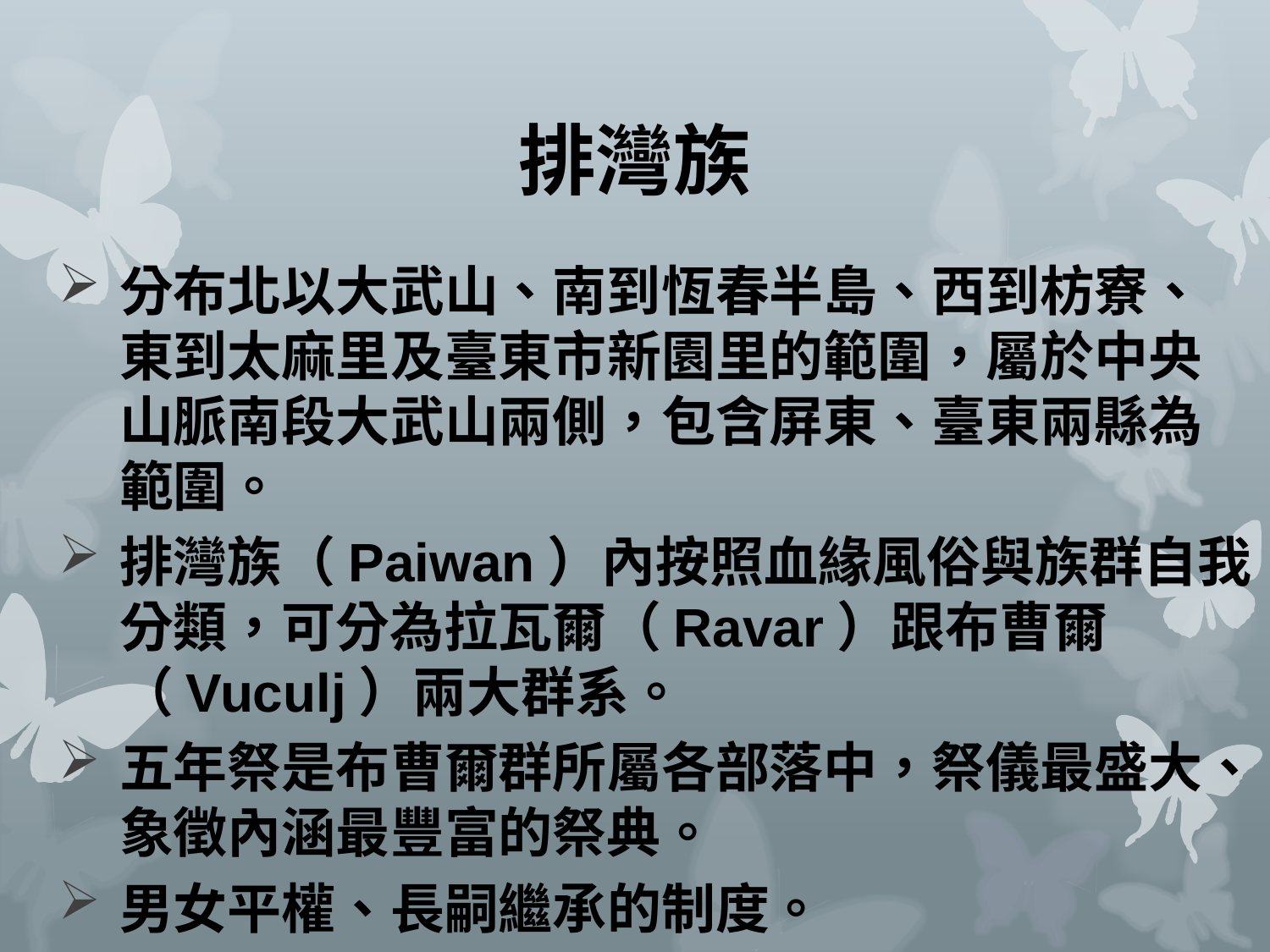

# 排灣族
分布北以大武山、南到恆春半島、西到枋寮、東到太麻里及臺東市新園里的範圍，屬於中央山脈南段大武山兩側，包含屏東、臺東兩縣為範圍。
排灣族（Paiwan）內按照血緣風俗與族群自我分類，可分為拉瓦爾（Ravar）跟布曹爾（Vuculj）兩大群系。
五年祭是布曹爾群所屬各部落中，祭儀最盛大、象徵內涵最豐富的祭典。
男女平權、長嗣繼承的制度。